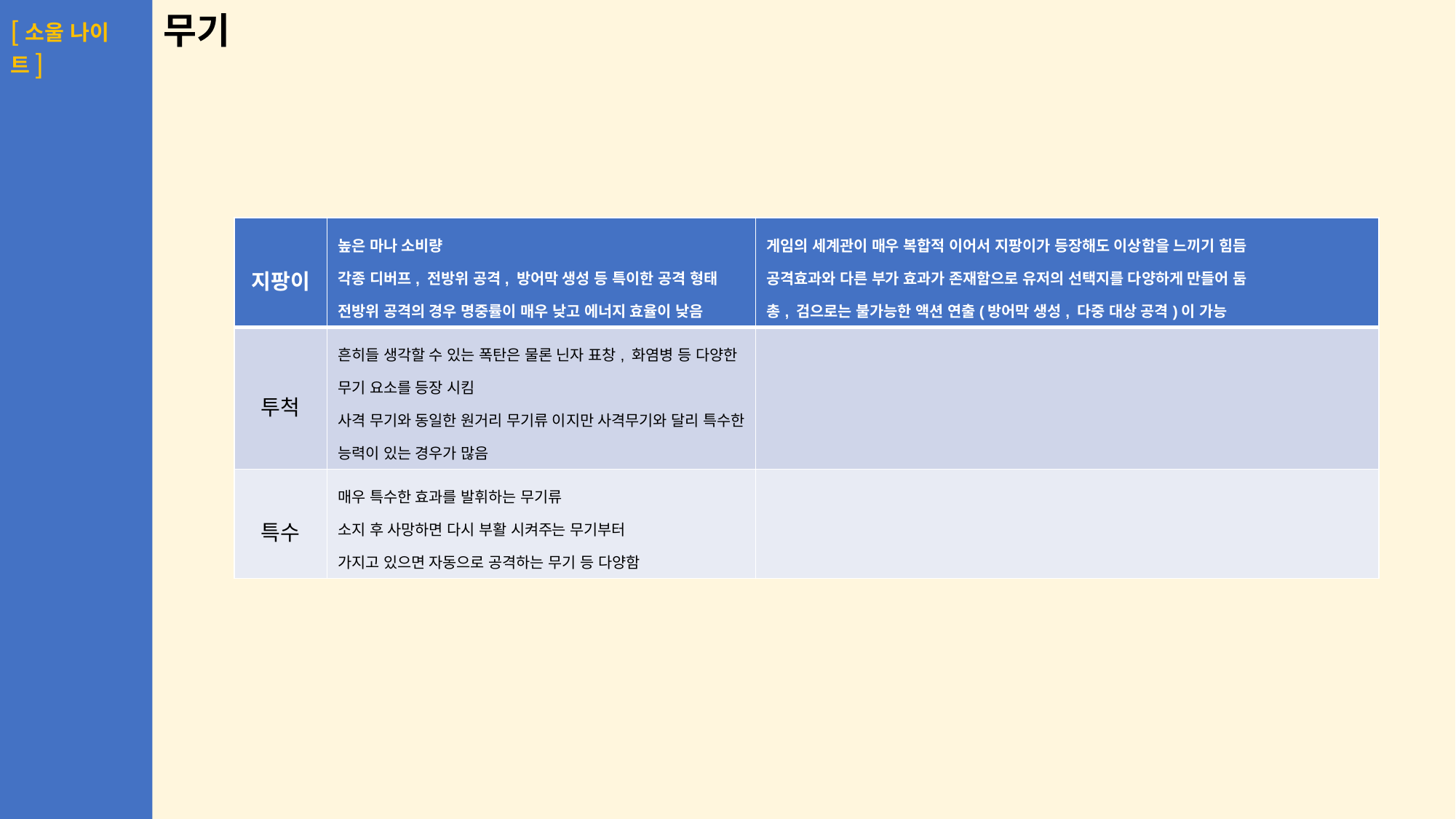

# 무기
| 지팡이 | 높은 마나 소비량 각종 디버프, 전방위 공격, 방어막 생성 등 특이한 공격 형태 전방위 공격의 경우 명중률이 매우 낮고 에너지 효율이 낮음 | 게임의 세계관이 매우 복합적 이어서 지팡이가 등장해도 이상함을 느끼기 힘듬 공격효과와 다른 부가 효과가 존재함으로 유저의 선택지를 다양하게 만들어 둠 총, 검으로는 불가능한 액션 연출(방어막 생성, 다중 대상 공격)이 가능 |
| --- | --- | --- |
| 투척 | 흔히들 생각할 수 있는 폭탄은 물론 닌자 표창, 화염병 등 다양한 무기 요소를 등장 시킴 사격 무기와 동일한 원거리 무기류 이지만 사격무기와 달리 특수한 능력이 있는 경우가 많음 |  |
| 특수 | 매우 특수한 효과를 발휘하는 무기류 소지 후 사망하면 다시 부활 시켜주는 무기부터 가지고 있으면 자동으로 공격하는 무기 등 다양함 |  |